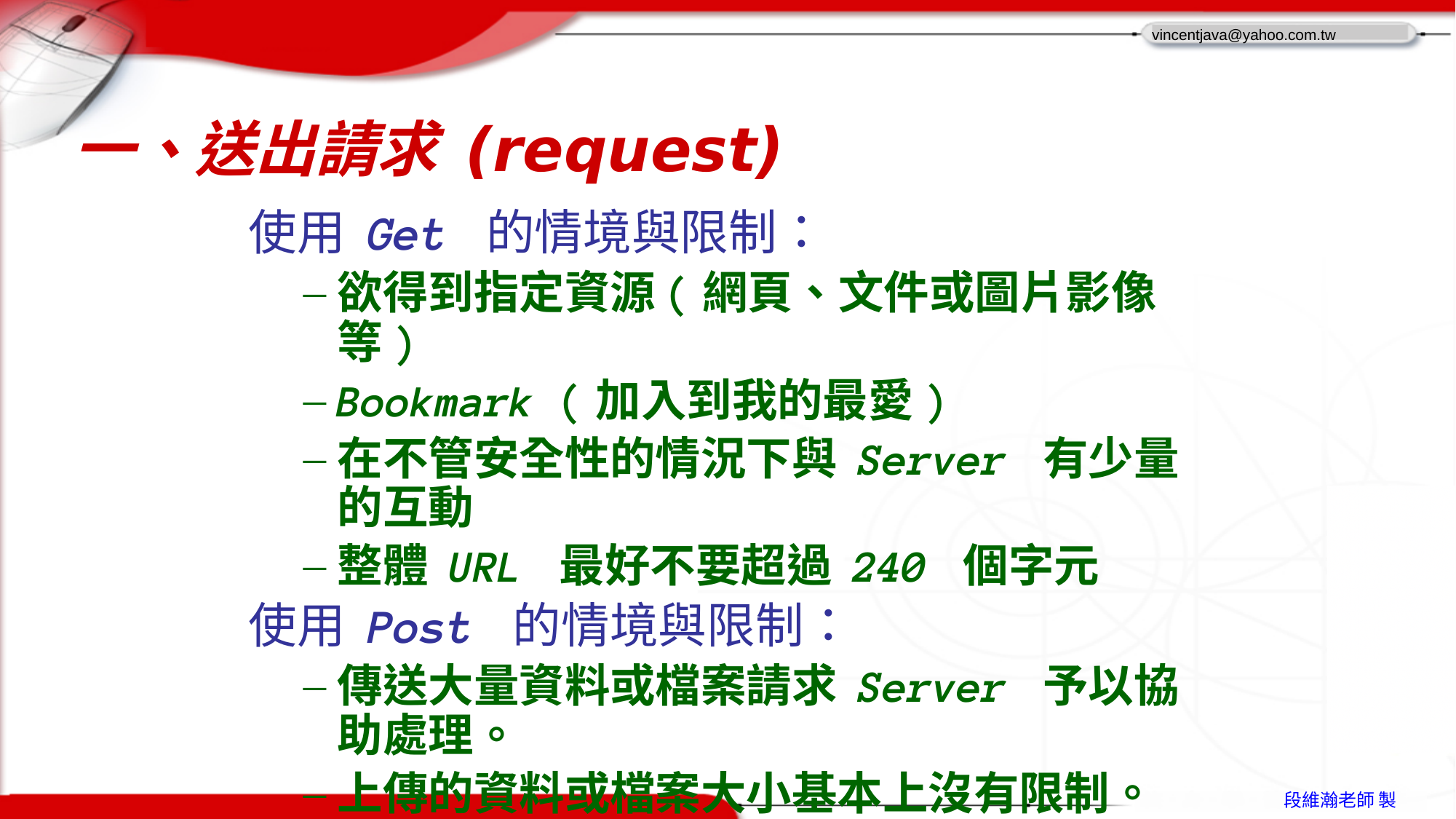

# 一、送出請求 (request)
使用 Get 的情境與限制：
欲得到指定資源(網頁、文件或圖片影像等)
Bookmark (加入到我的最愛)
在不管安全性的情況下與 Server 有少量的互動
整體 URL 最好不要超過 240 個字元
使用 Post 的情境與限制：
傳送大量資料或檔案請求 Server 予以協助處理。
上傳的資料或檔案大小基本上沒有限制。